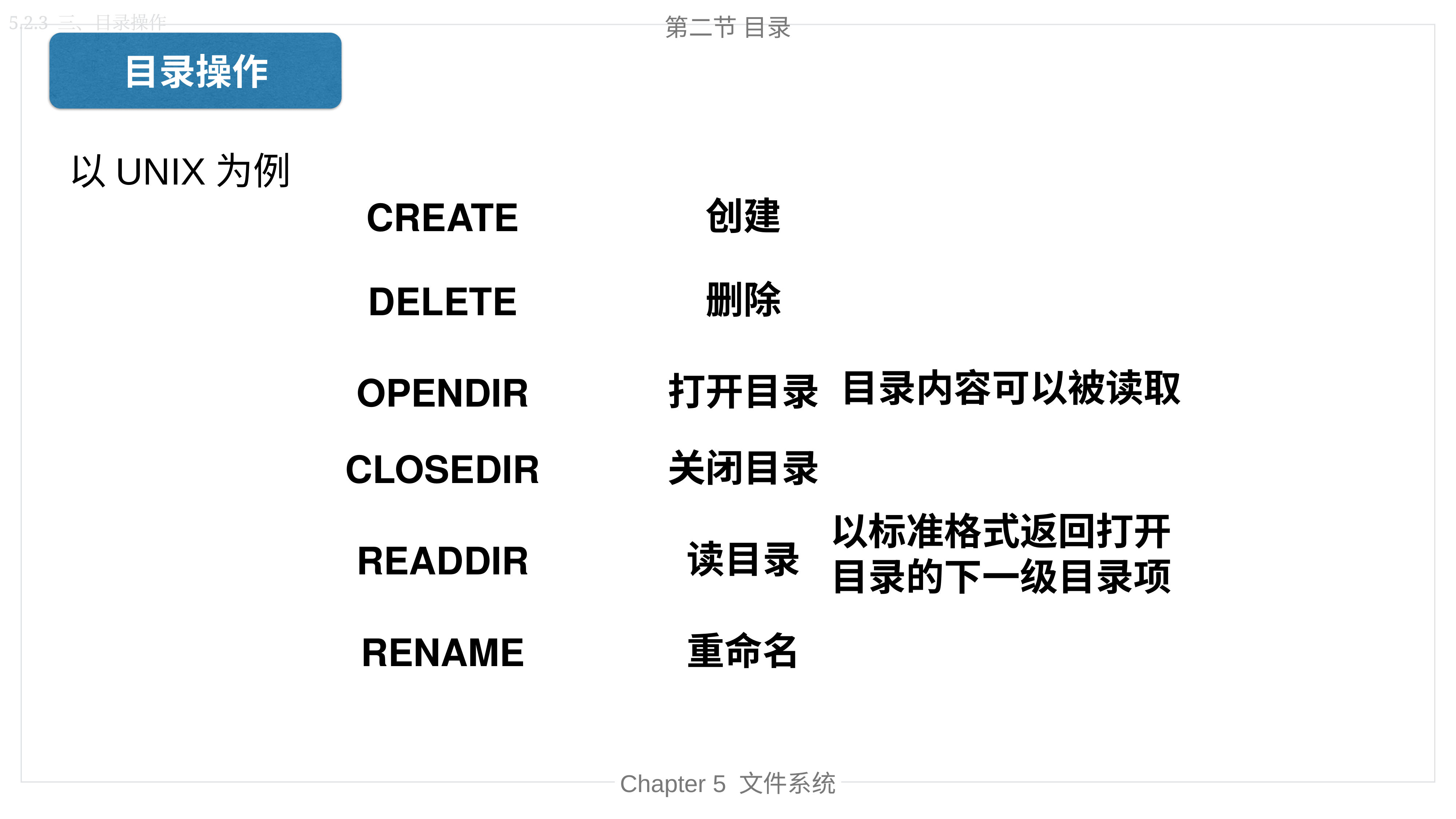

第二节 目录
5.2.3 三、目录操作

目录操作
以UNIX为例
创建
CREATE
删除
DELETE
打开目录
目录内容可以被读取
OPENDIR
关闭目录
CLOSEDIR
以标准格式返回打开目录的下一级目录项
读目录
READDIR
重命名
RENAME
Chapter 处理器管理
Chapter 5 文件管理
Chapter 5 文件系统